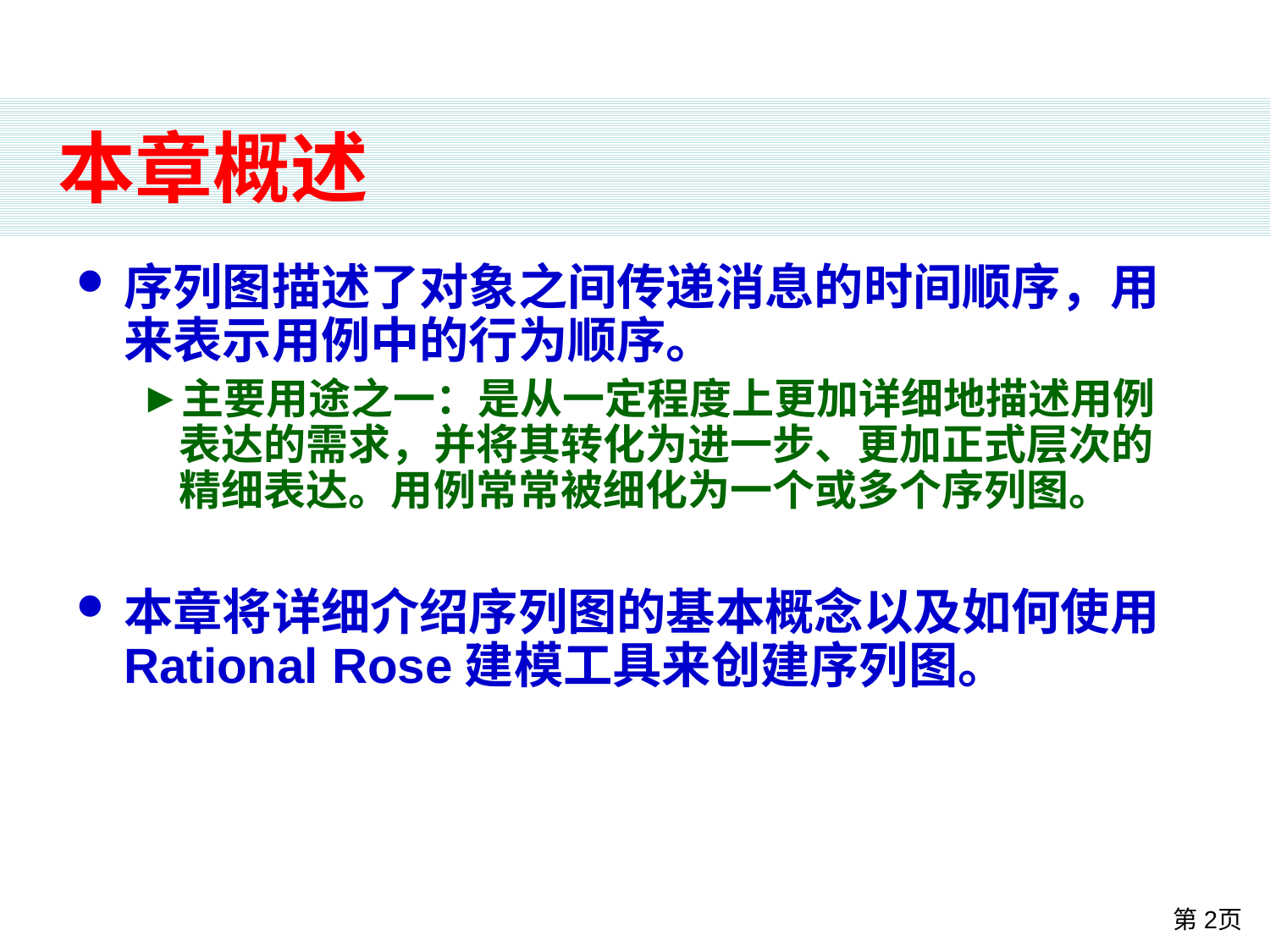

# 本章概述
序列图描述了对象之间传递消息的时间顺序，用来表示用例中的行为顺序。
主要用途之一：是从一定程度上更加详细地描述用例表达的需求，并将其转化为进一步、更加正式层次的精细表达。用例常常被细化为一个或多个序列图。

本章将详细介绍序列图的基本概念以及如何使用Rational Rose建模工具来创建序列图。
第2页